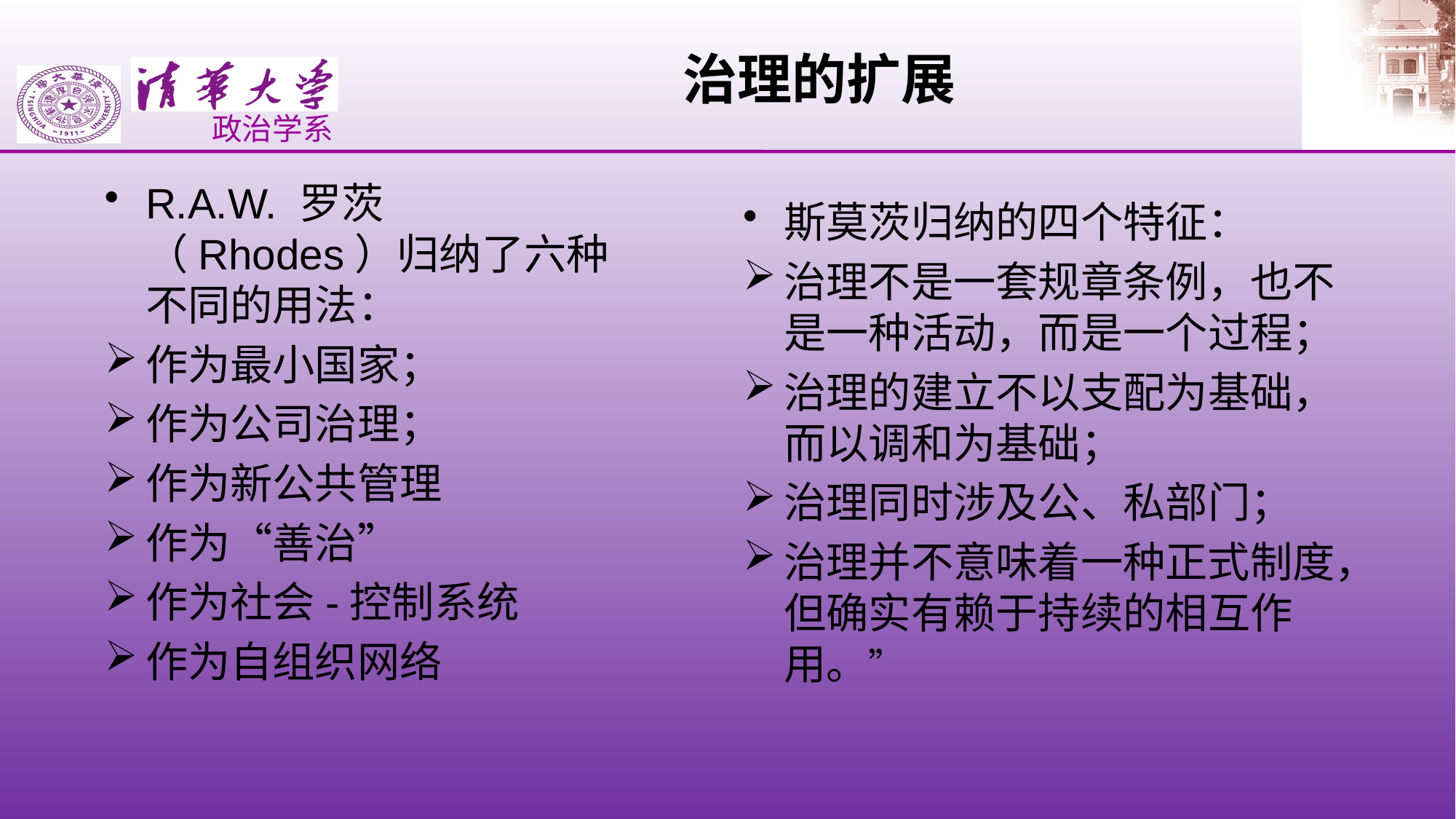

治理的扩展
R.A.W. 罗茨（Rhodes）归纳了六种不同的用法：
作为最小国家；
作为公司治理；
作为新公共管理
作为“善治”
作为社会-控制系统
作为自组织网络
斯莫茨归纳的四个特征：
治理不是一套规章条例，也不是一种活动，而是一个过程；
治理的建立不以支配为基础，而以调和为基础；
治理同时涉及公、私部门；
治理并不意味着一种正式制度，但确实有赖于持续的相互作用。”